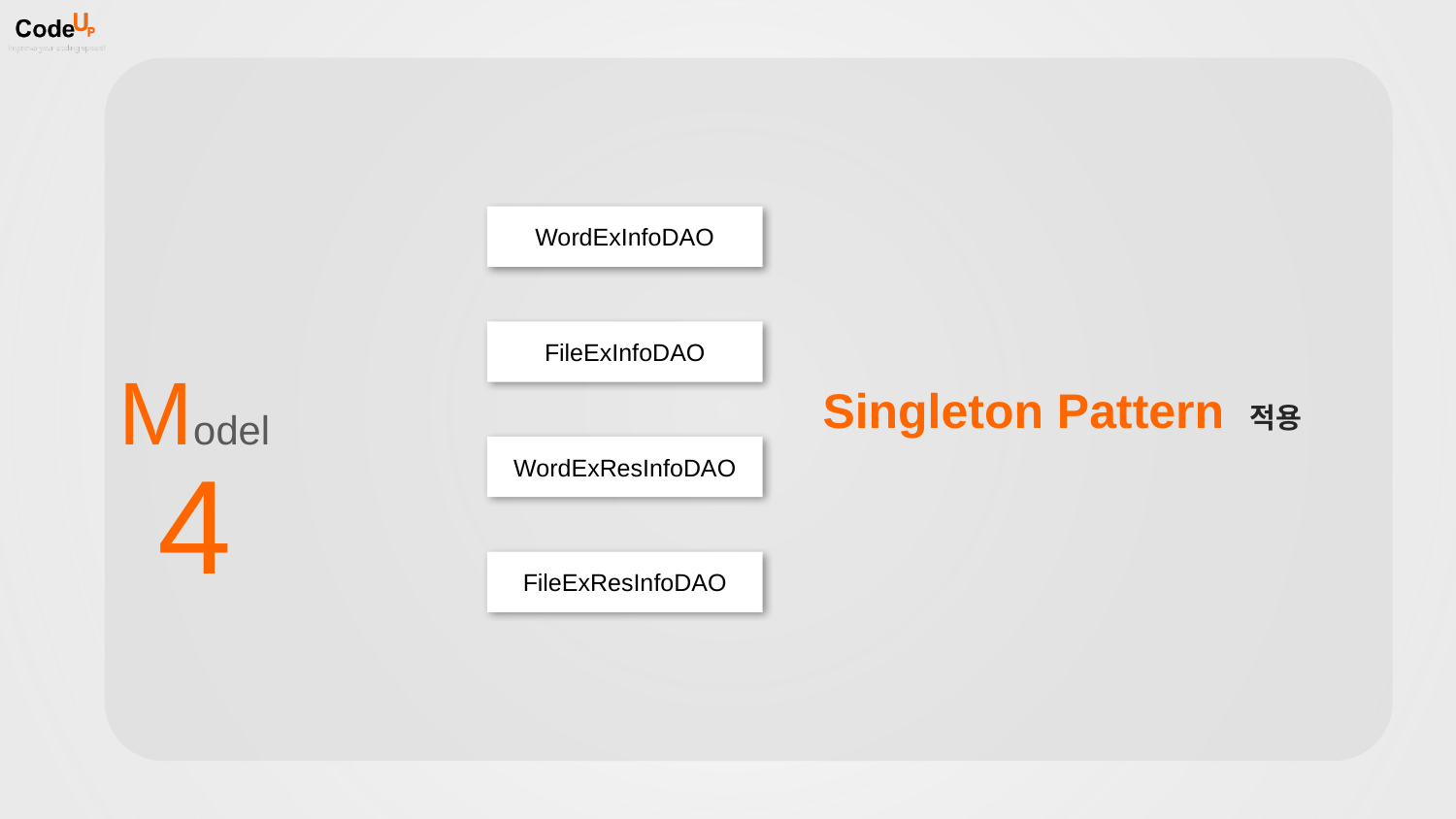

WordExInfoDAO
FileExInfoDAO
Model
Singleton Pattern 적용
WordExResInfoDAO
4
FileExResInfoDAO